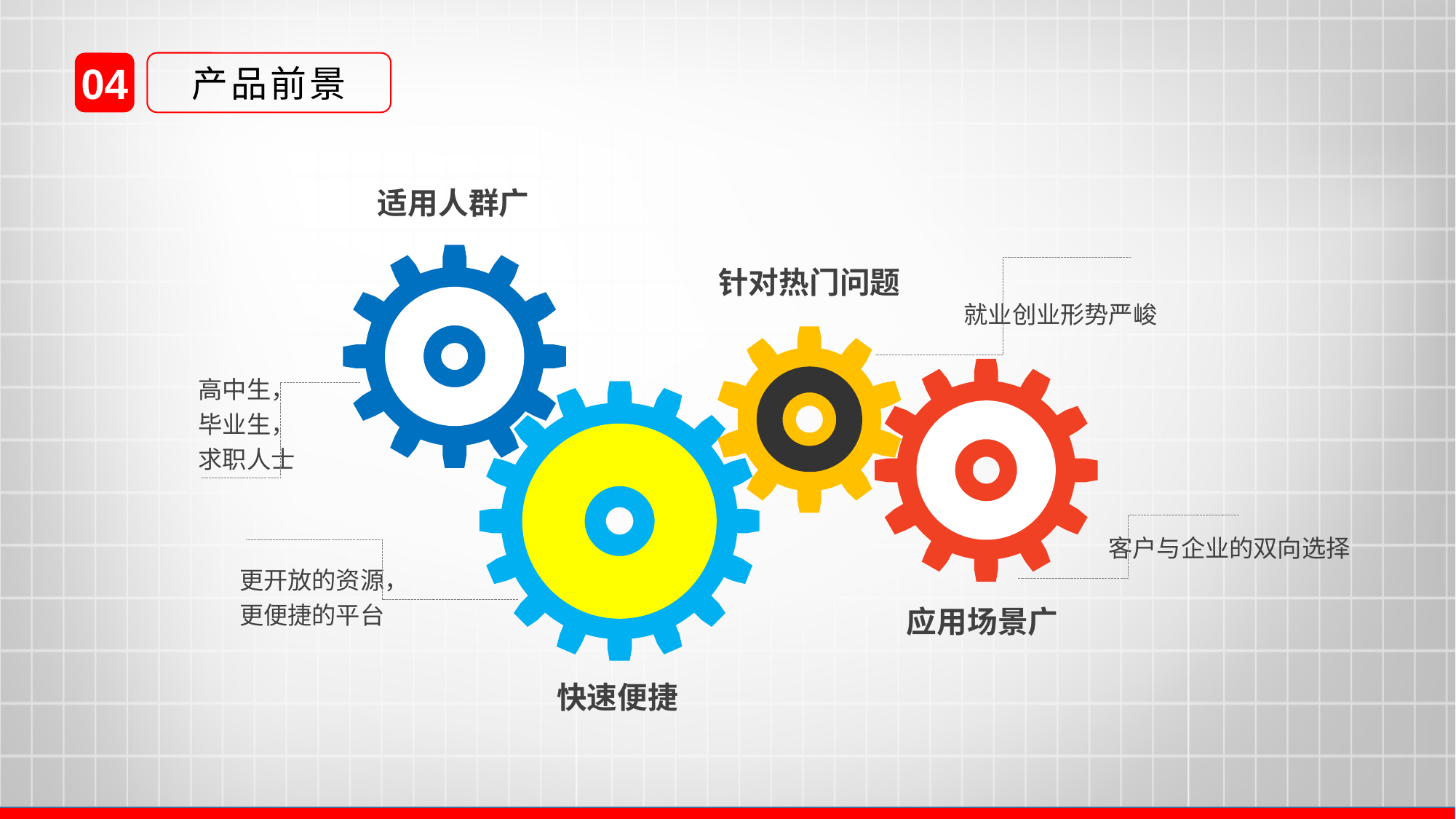

04
产品前景
适用人群广
针对热门问题
就业创业形势严峻
高中生，毕业生，求职人士
客户与企业的双向选择
更开放的资源，更便捷的平台
应用场景广
快速便捷